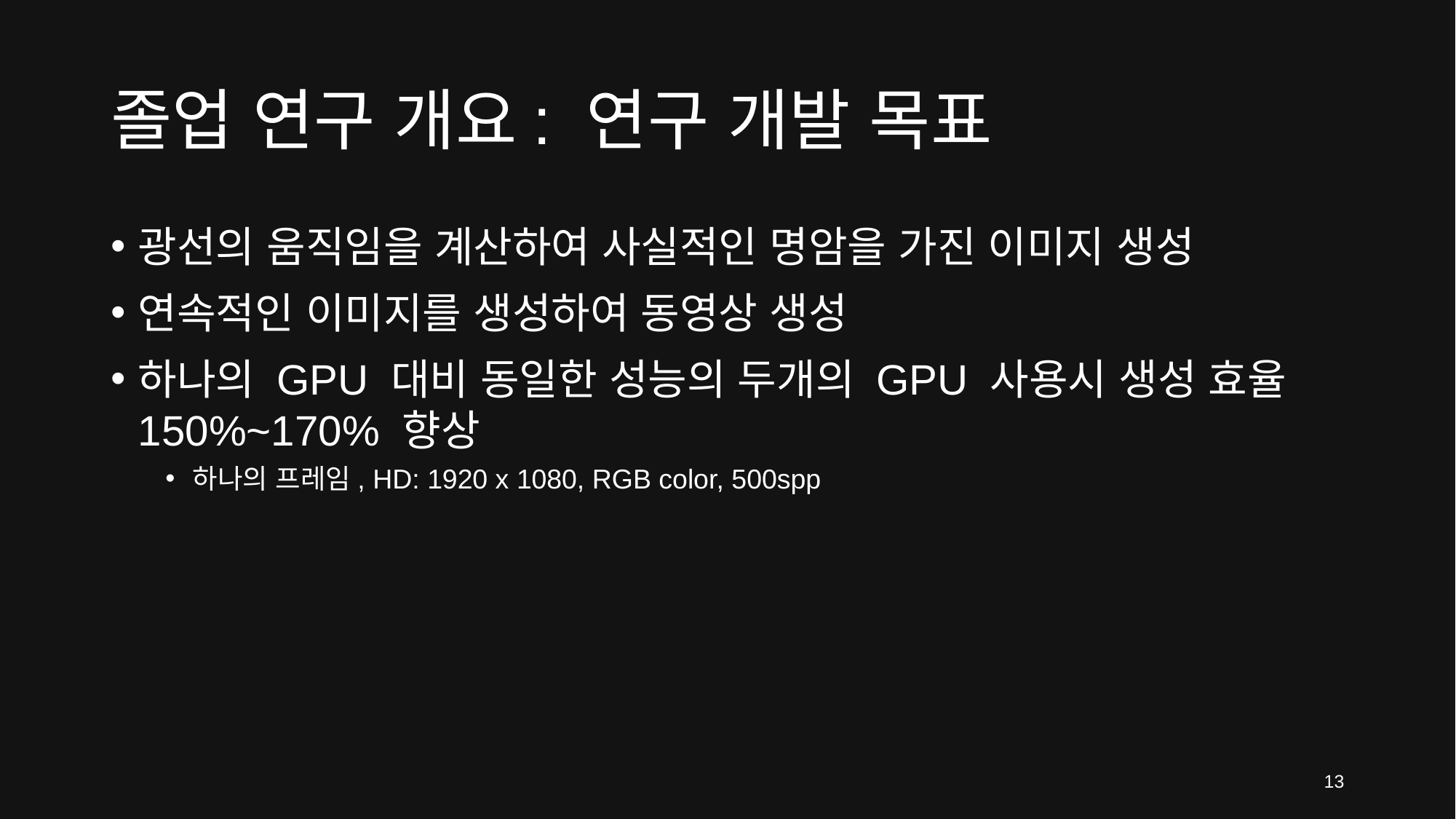

# 졸업 연구 개요: 연구 개발 목표
광선의 움직임을 계산하여 사실적인 명암을 가진 이미지 생성
연속적인 이미지를 생성하여 동영상 생성
하나의 GPU 대비 동일한 성능의 두개의 GPU 사용시 생성 효율 150%~170% 향상
하나의 프레임, HD: 1920 x 1080, RGB color, 500spp

13